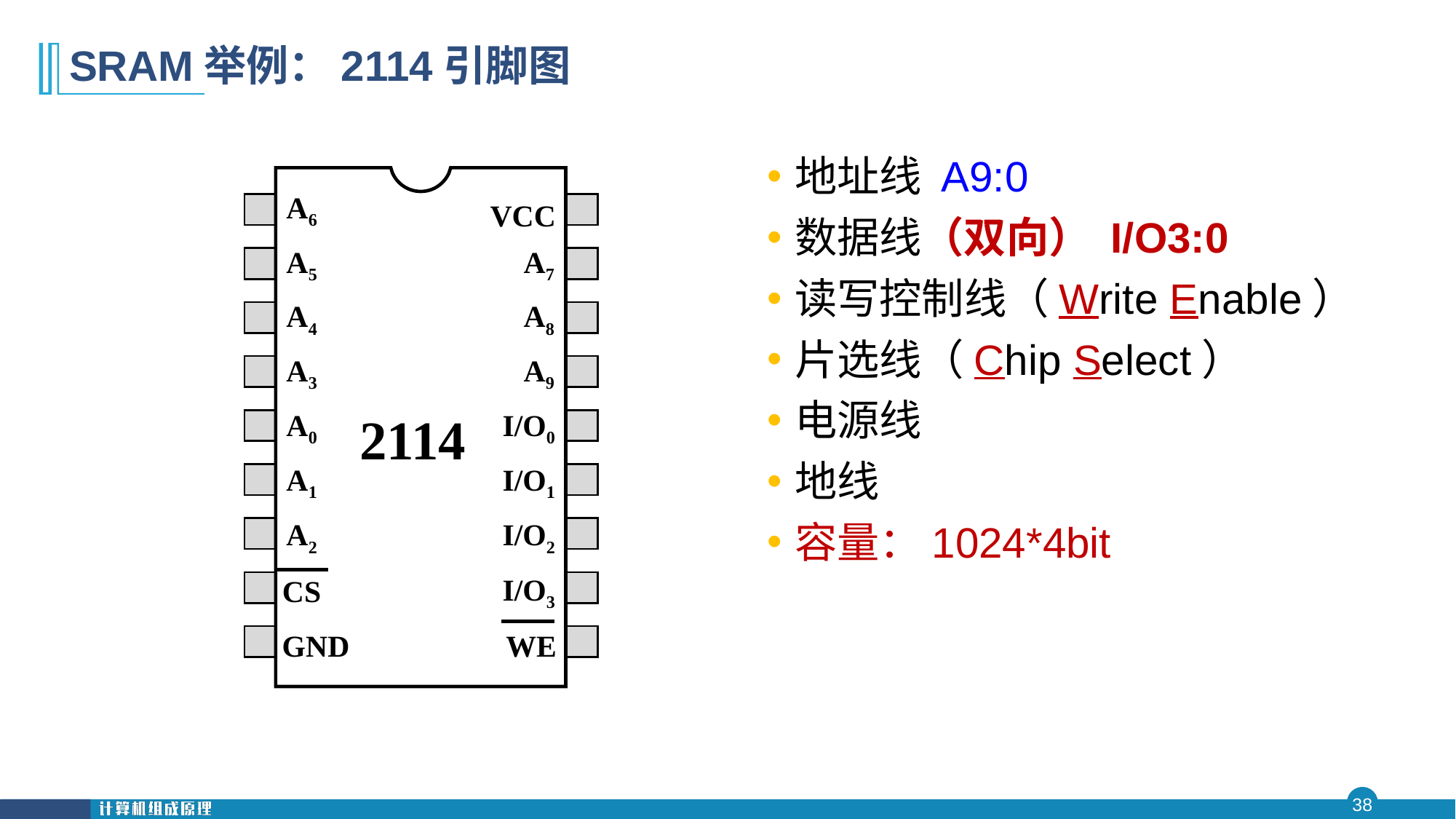

# SRAM举例：2114引脚图
地址线 A9:0
数据线（双向） I/O3:0
读写控制线（Write Enable）
片选线（Chip Select）
电源线
地线
容量：1024*4bit

A6
VCC

A5
A7
A4
A8
A3
A9
A0
I/O0
2114
A1
I/O1
A2
I/O2
CS
I/O3
GND
WE